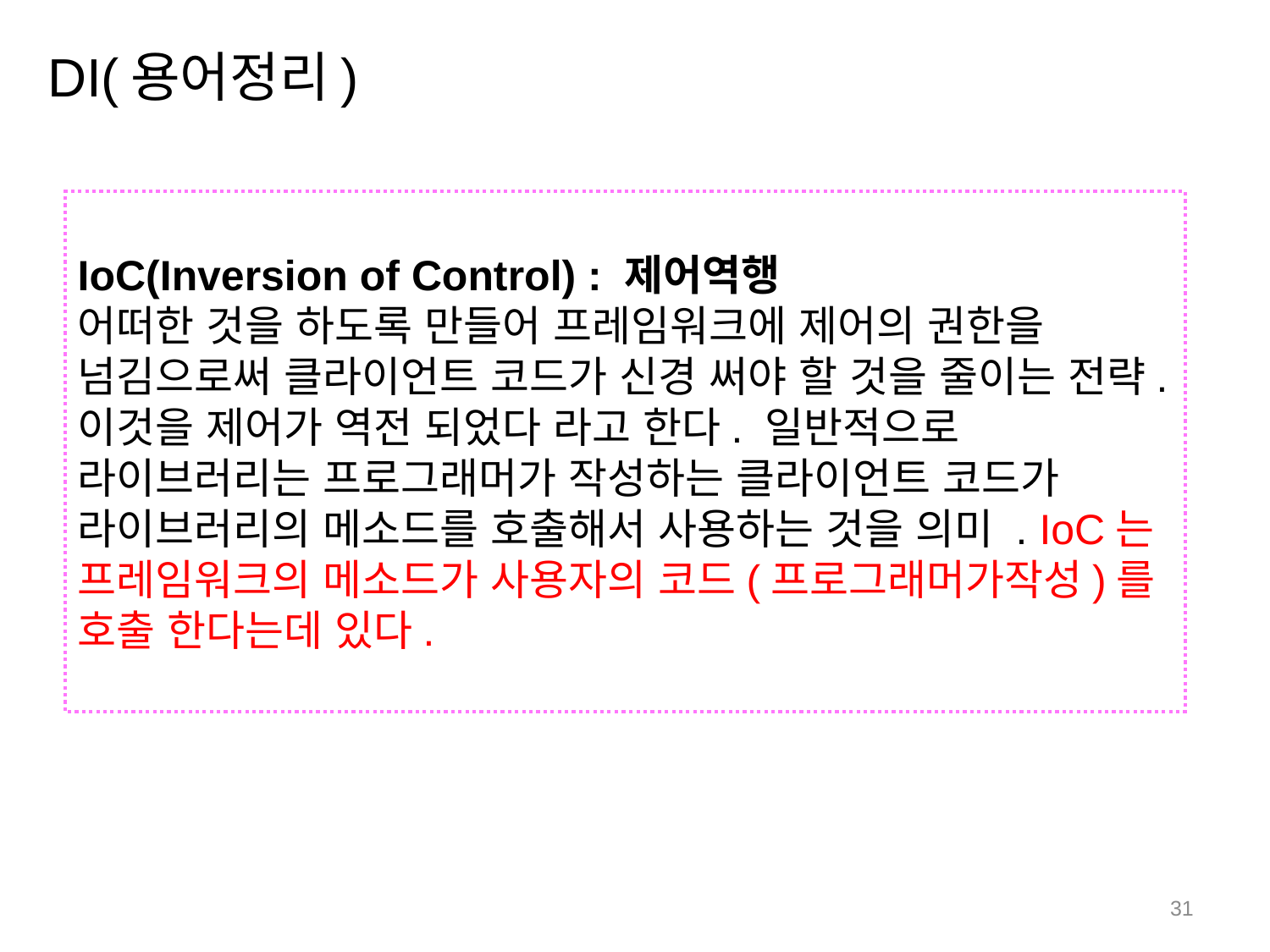

# DI(용어정리)

IoC(Inversion of Control) : 제어역행
어떠한 것을 하도록 만들어 프레임워크에 제어의 권한을 넘김으로써 클라이언트 코드가 신경 써야 할 것을 줄이는 전략. 이것을 제어가 역전 되었다 라고 한다. 일반적으로 라이브러리는 프로그래머가 작성하는 클라이언트 코드가 라이브러리의 메소드를 호출해서 사용하는 것을 의미 . IoC는 프레임워크의 메소드가 사용자의 코드(프로그래머가작성)를 호출 한다는데 있다.

31